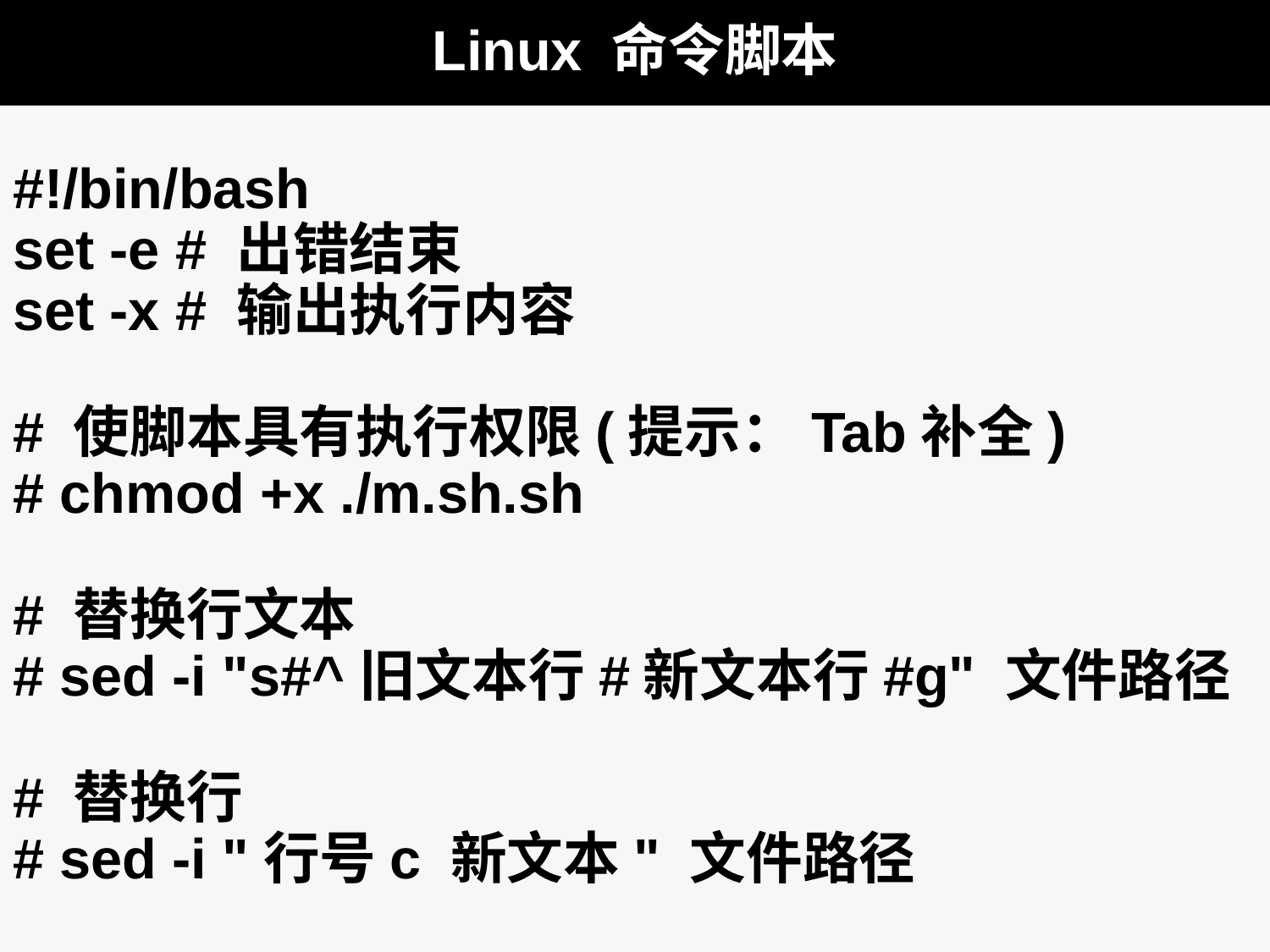

# Linux 命令脚本
#!/bin/bash
set -e # 出错结束
set -x # 输出执行内容

# 使脚本具有执行权限(提示：Tab补全)
# chmod +x ./m.sh.sh

# 替换行文本
# sed -i "s#^旧文本行#新文本行#g" 文件路径

# 替换行
# sed -i "行号c 新文本" 文件路径